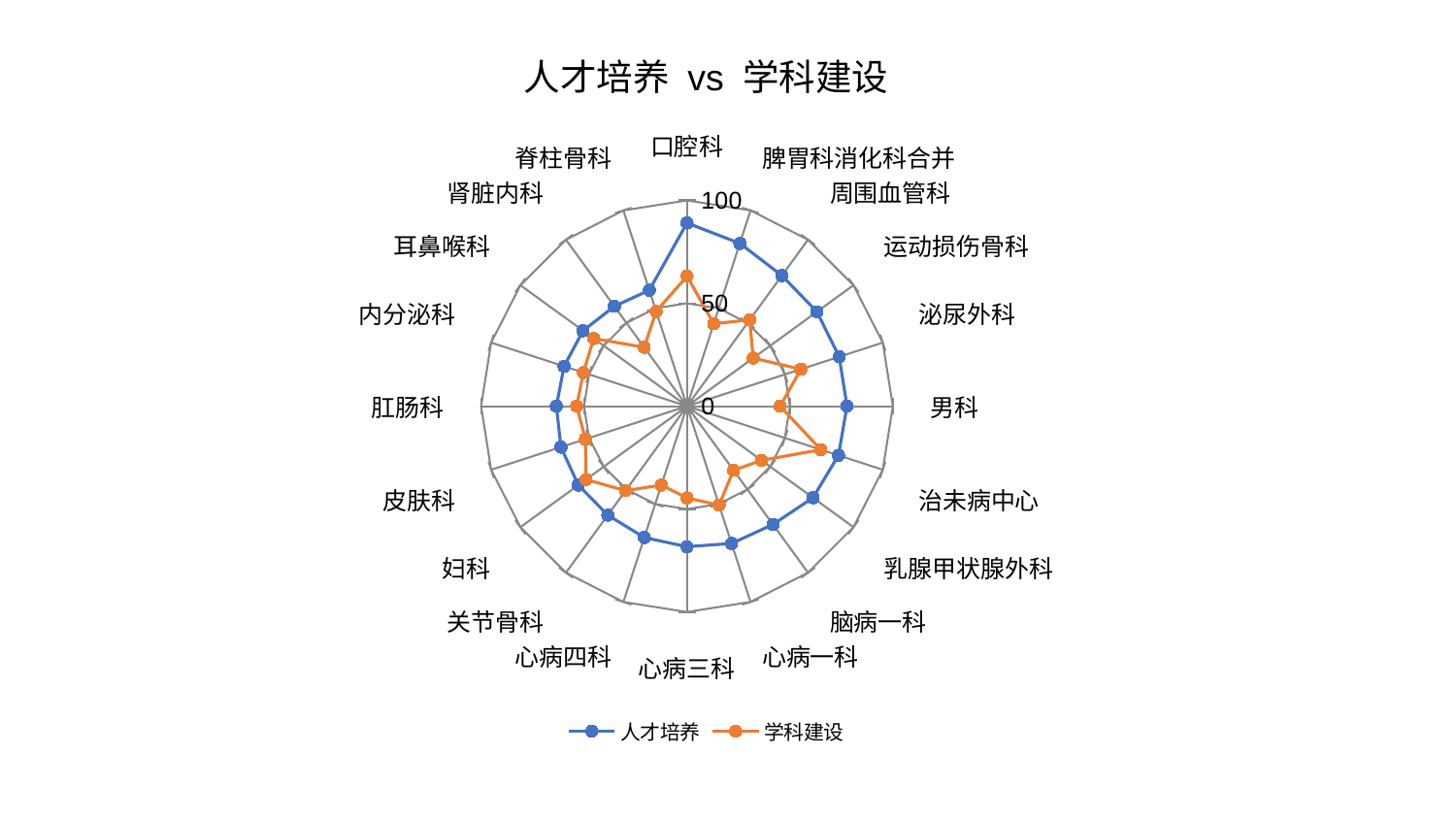

### Chart: 人才培养 vs 学科建设

| Category | 人才培养 | 学科建设 |
|---|---|---|
| 口腔科 | 89.00640988697346 | 63.19593939787148 |
| 脾胃科消化科合并 | 83.17424554710172 | 42.09511911944599 |
| 周围血管科 | 78.47062561825612 | 51.8743078094208 |
| 运动损伤骨科 | 78.04075117258827 | 39.76685632616605 |
| 泌尿外科 | 77.7644001772398 | 58.19733962770981 |
| 男科 | 77.7367003474695 | 45.25501547841976 |
| 治未病中心 | 77.36701510866858 | 68.39875391013786 |
| 乳腺甲状腺外科 | 75.69733965301866 | 44.76149293060662 |
| 脑病一科 | 71.04863046680352 | 38.52992888472922 |
| 心病一科 | 70.15384974633714 | 50.50960159744473 |
| 心病三科 | 68.28999505779929 | 44.59696587668618 |
| 心病四科 | 67.09576840859869 | 40.29854472709636 |
| 关节骨科 | 65.42758467891778 | 50.77859639510896 |
| 妇科 | 65.24217055670607 | 60.6177718293278 |
| 皮肤科 | 64.3484610533374 | 51.885031748843176 |
| 肛肠科 | 63.4426645817195 | 53.576516814275095 |
| 内分泌科 | 62.76454489134679 | 52.90453750825515 |
| 耳鼻喉科 | 62.39644026104687 | 56.00884003803281 |
| 肾脏内科 | 59.98420651306092 | 35.37194005835514 |
| 脊柱骨科 | 59.250672176989184 | 48.4526420569665 |
86